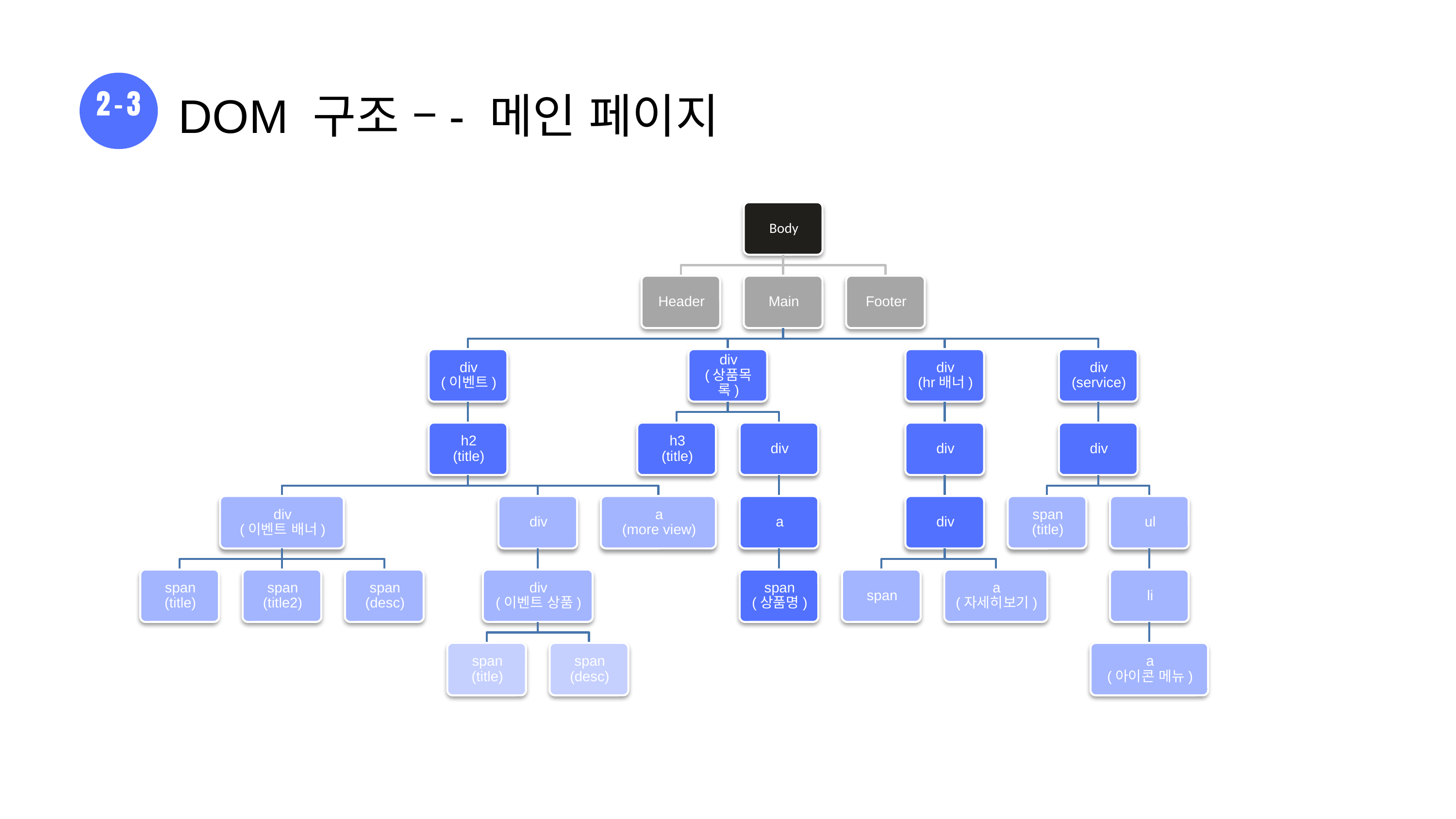

2-3
DOM 구조 –- 메인 페이지
Body
Header
Main
div
(이벤트)
h2
(title)
div
(이벤트 배너)
span
(title)
span
(title2)
span
(desc)
div
div
(이벤트 상품)
span
(title)
span
(desc)
a
(more view)
div
(상품목록)
h3
(title)
div
a
span
(상품명)
div
(hr배너)
div
div
span
a
(자세히보기)
div
(service)
div
span
(title)
ul
li
a
(아이콘 메뉴)
Footer